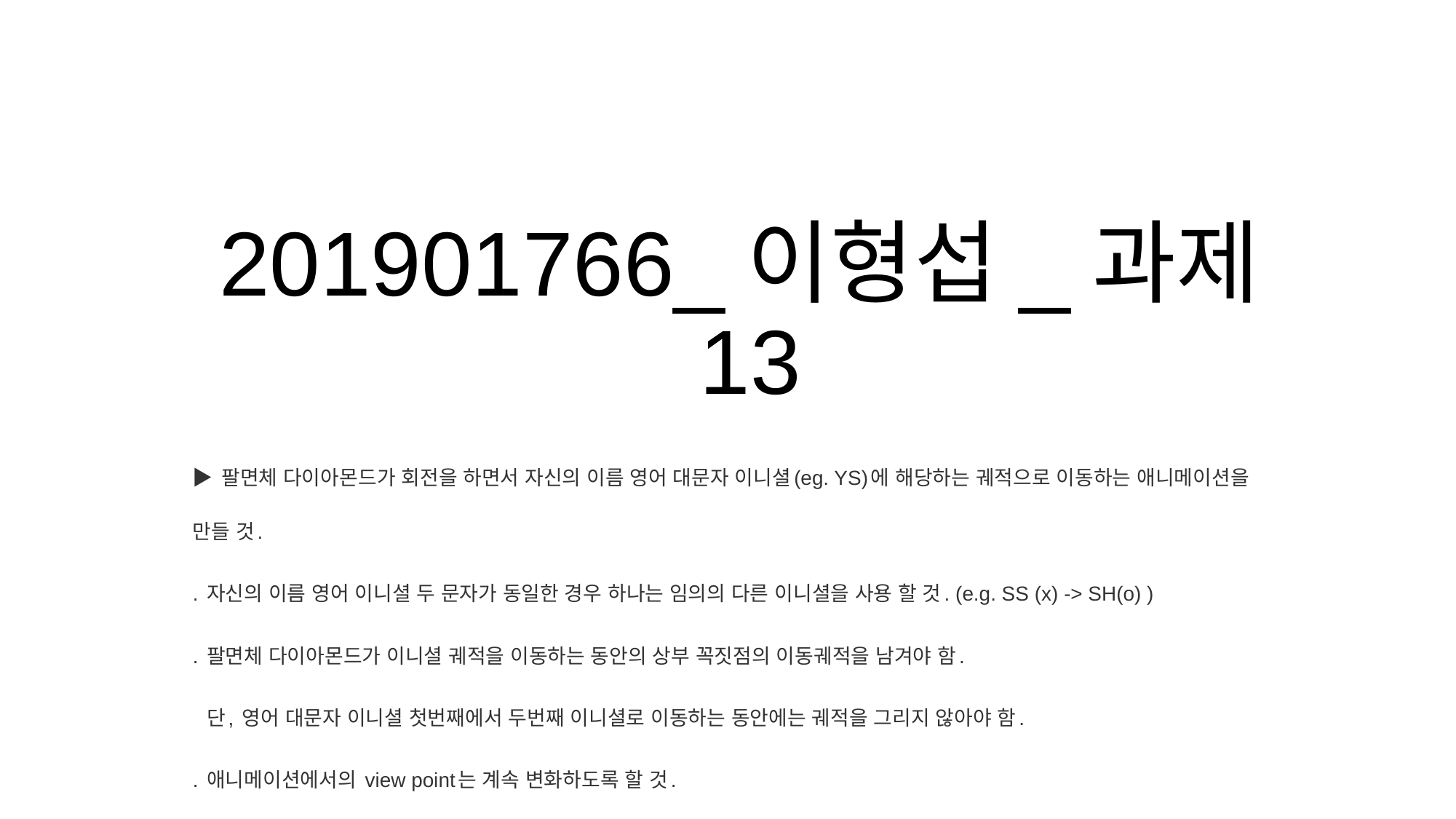

# 201901766_이형섭_과제13
▶ 팔면체 다이아몬드가 회전을 하면서 자신의 이름 영어 대문자 이니셜(eg. YS)에 해당하는 궤적으로 이동하는 애니메이션을 만들 것.
. 자신의 이름 영어 이니셜 두 문자가 동일한 경우 하나는 임의의 다른 이니셜을 사용 할 것. (e.g. SS (x) -> SH(o) )
. 팔면체 다이아몬드가 이니셜 궤적을 이동하는 동안의 상부 꼭짓점의 이동궤적을 남겨야 함.
  단, 영어 대문자 이니셜 첫번째에서 두번째 이니셜로 이동하는 동안에는 궤적을 그리지 않아야 함.
. 애니메이션에서의 view point는 계속 변화하도록 할 것.